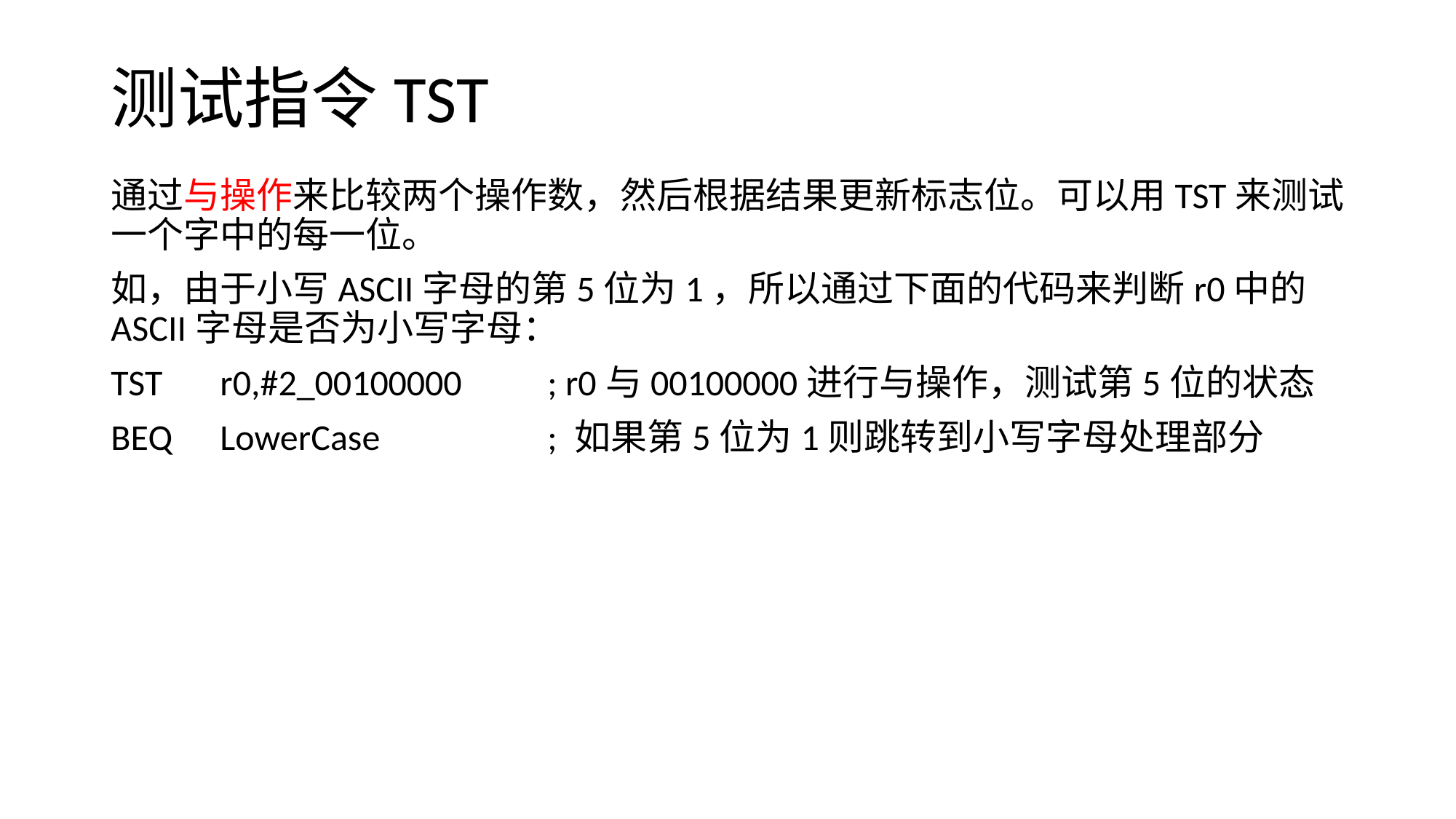

# 测试指令TST
通过与操作来比较两个操作数，然后根据结果更新标志位。可以用TST来测试一个字中的每一位。
如，由于小写ASCII字母的第5位为1，所以通过下面的代码来判断r0中的ASCII字母是否为小写字母：
TST	r0,#2_00100000	; r0与00100000进行与操作，测试第5位的状态
BEQ	LowerCase		; 如果第5位为1则跳转到小写字母处理部分